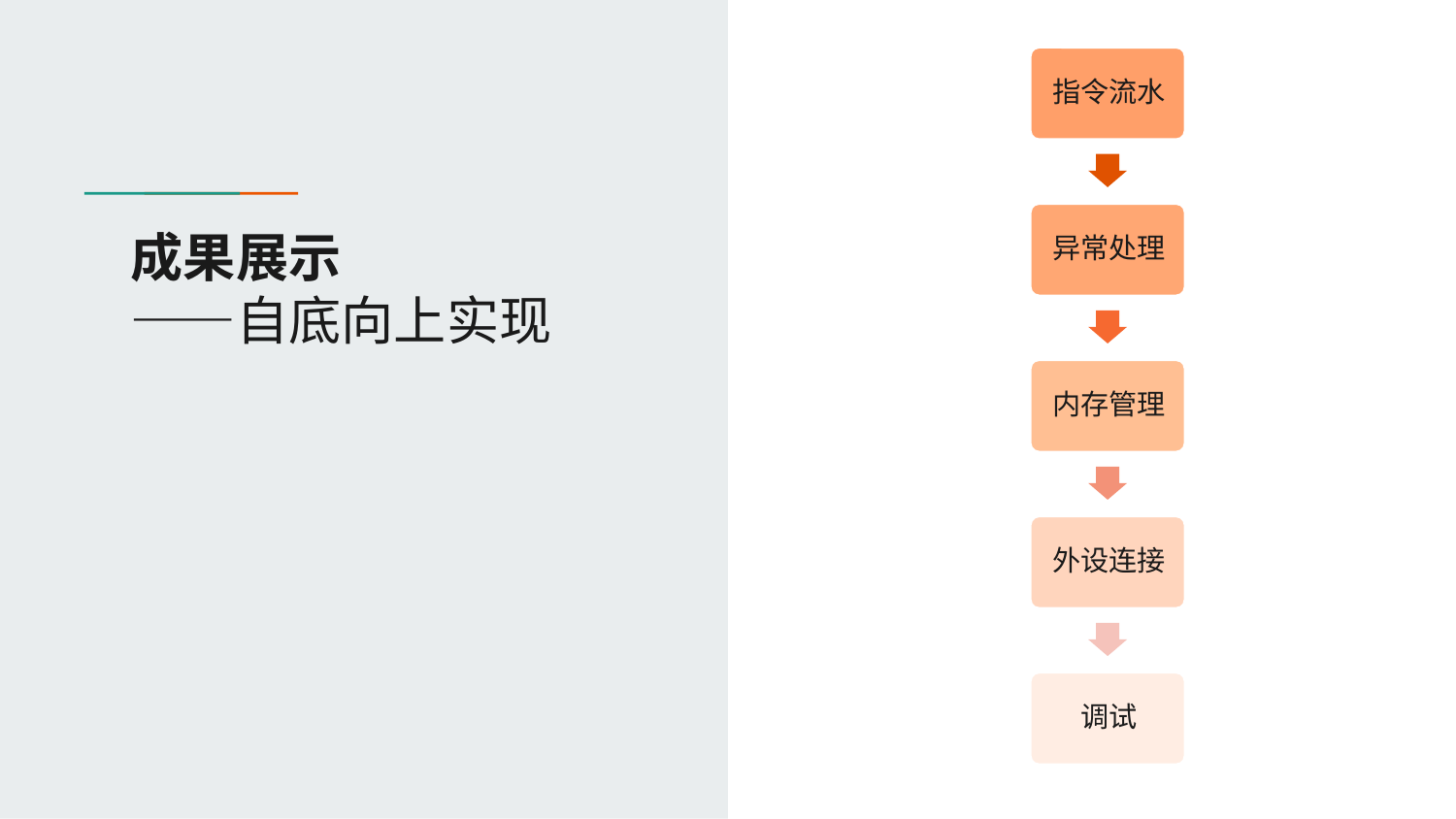

指令流水

异常处理

内存管理

外设连接

调试
# 成果展示 ——自底向上实现